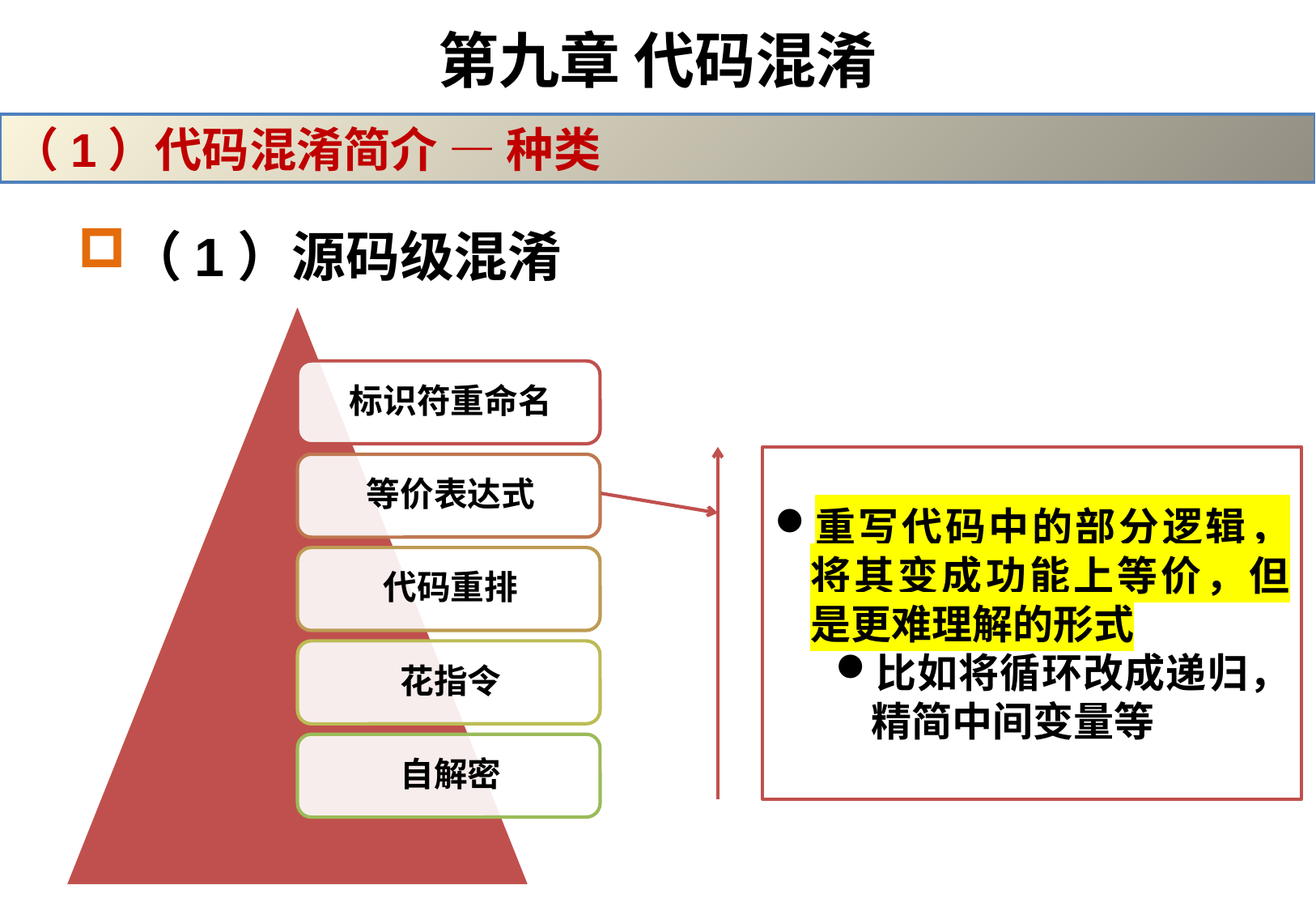

# 第九章 代码混淆
（1）代码混淆简介 — 种类
（1）源码级混淆
标识符重命名
等价表达式
代码重排
花指令
自解密
重写代码中的部分逻辑，将其变成功能上等价，但是更难理解的形式
比如将循环改成递归，精简中间变量等